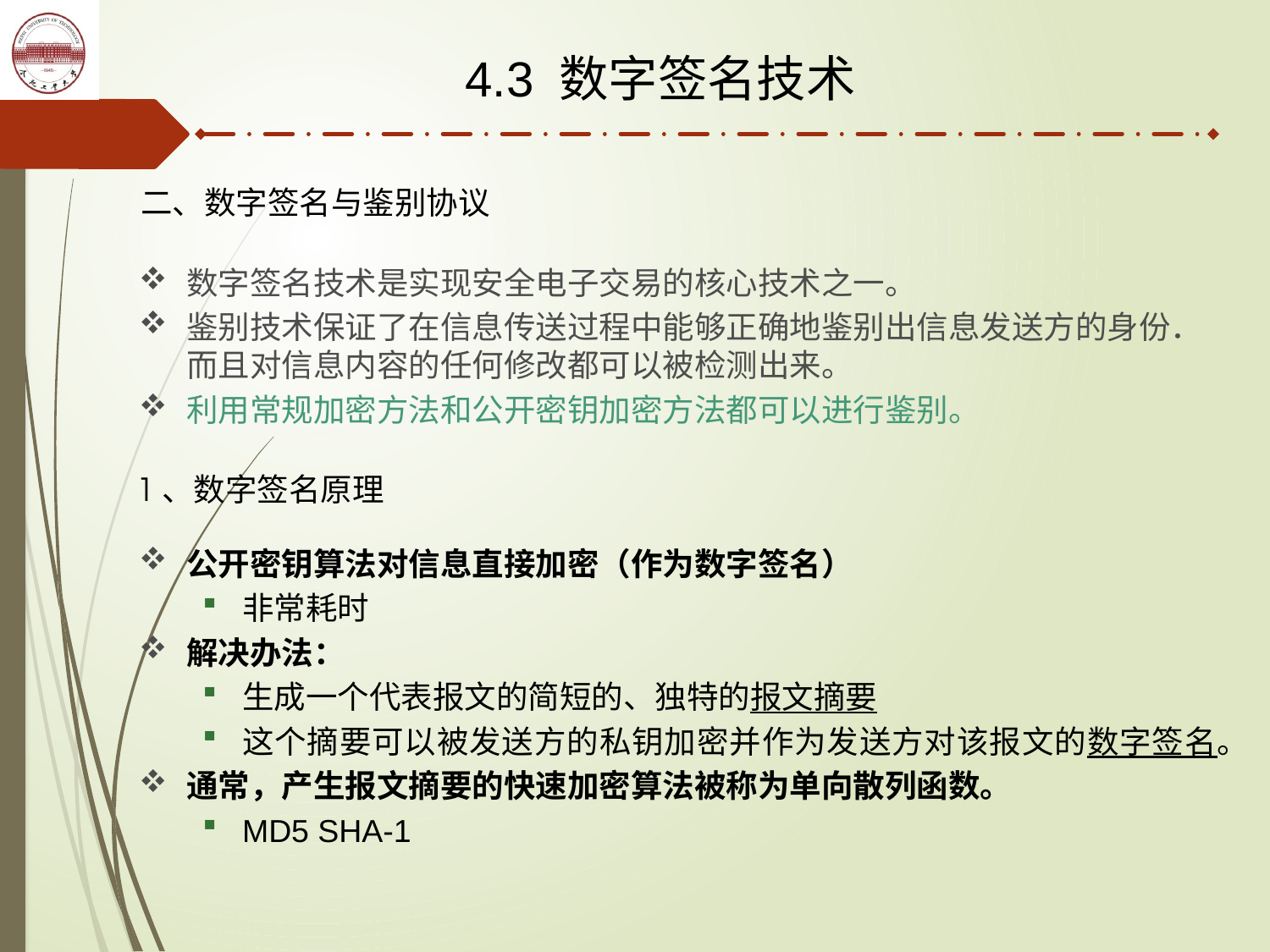

4.3 数字签名技术
二、数字签名与鉴别协议
数字签名技术是实现安全电子交易的核心技术之一。
鉴别技术保证了在信息传送过程中能够正确地鉴别出信息发送方的身份．而且对信息内容的任何修改都可以被检测出来。
利用常规加密方法和公开密钥加密方法都可以进行鉴别。

1、数字签名原理
公开密钥算法对信息直接加密（作为数字签名）
非常耗时
解决办法：
生成一个代表报文的简短的、独特的报文摘要
这个摘要可以被发送方的私钥加密并作为发送方对该报文的数字签名。
通常，产生报文摘要的快速加密算法被称为单向散列函数。
MD5 SHA-1